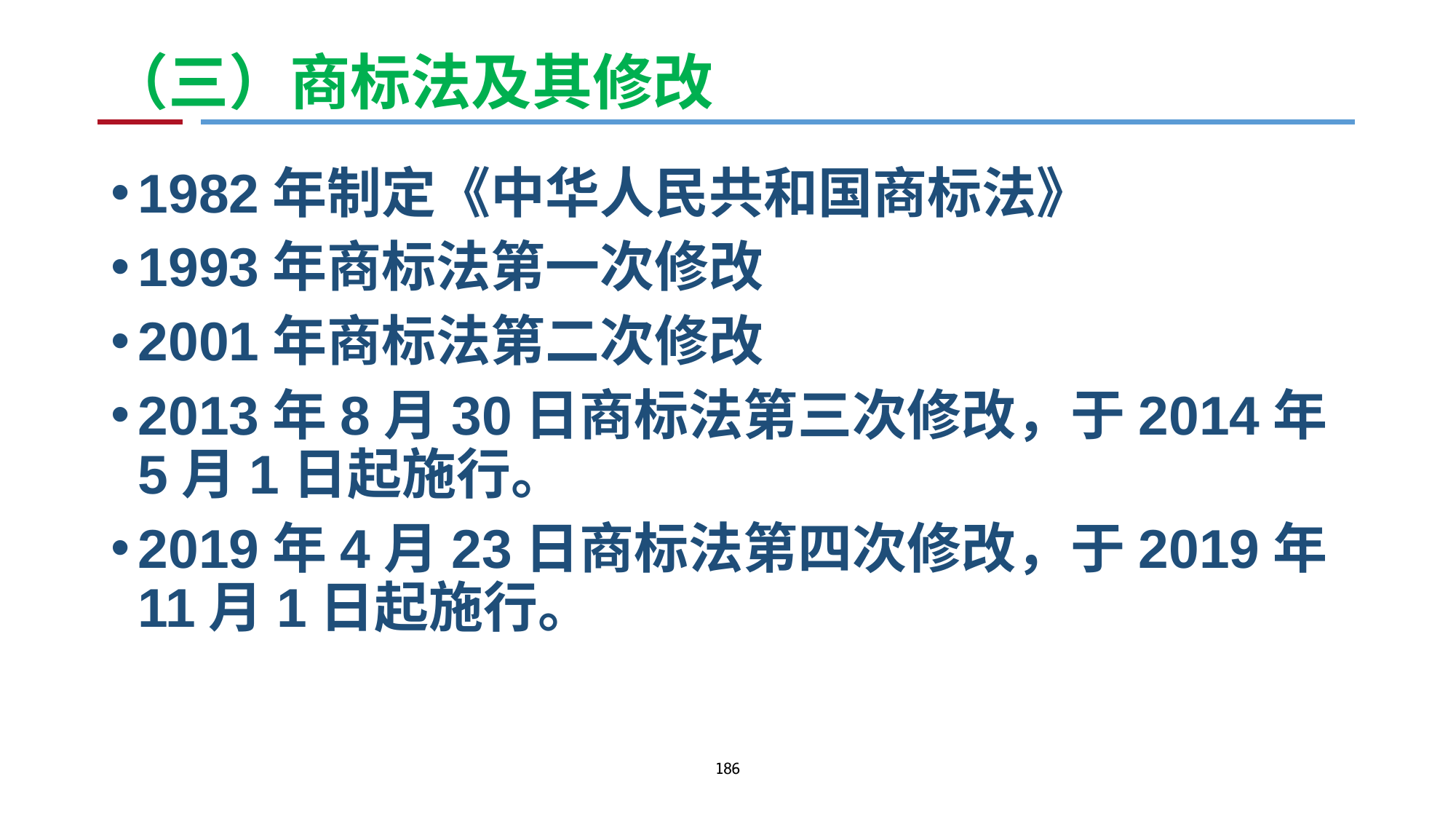

# （三）商标法及其修改
1982年制定《中华人民共和国商标法》
1993年商标法第一次修改
2001年商标法第二次修改
2013年8月30日商标法第三次修改，于2014年5月1日起施行。
2019年4月23日商标法第四次修改，于2019年11月1日起施行。

186